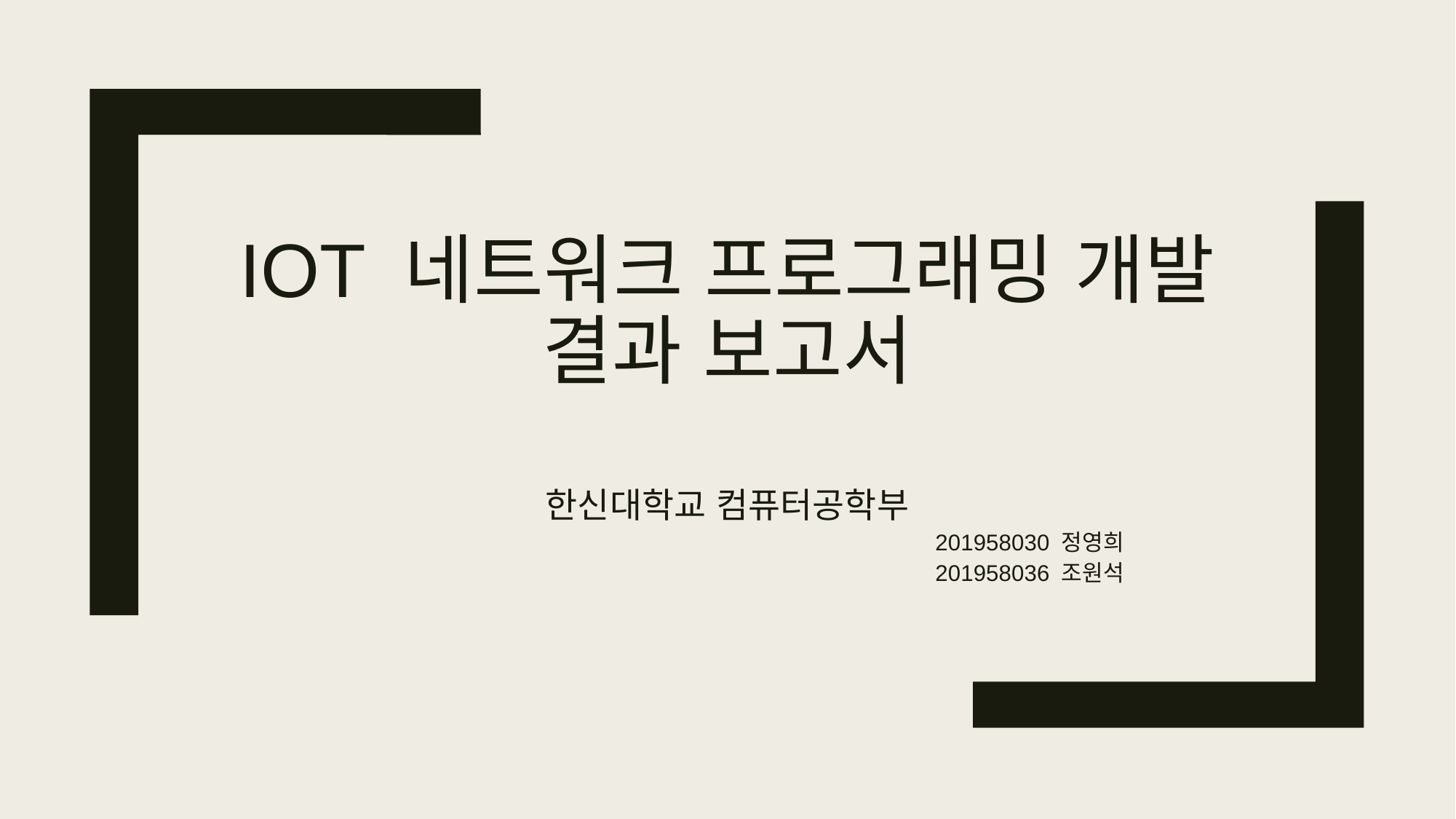

# Iot 네트워크 프로그래밍 개발 결과 보고서
한신대학교 컴퓨터공학부
201958030 정영희
201958036 조원석